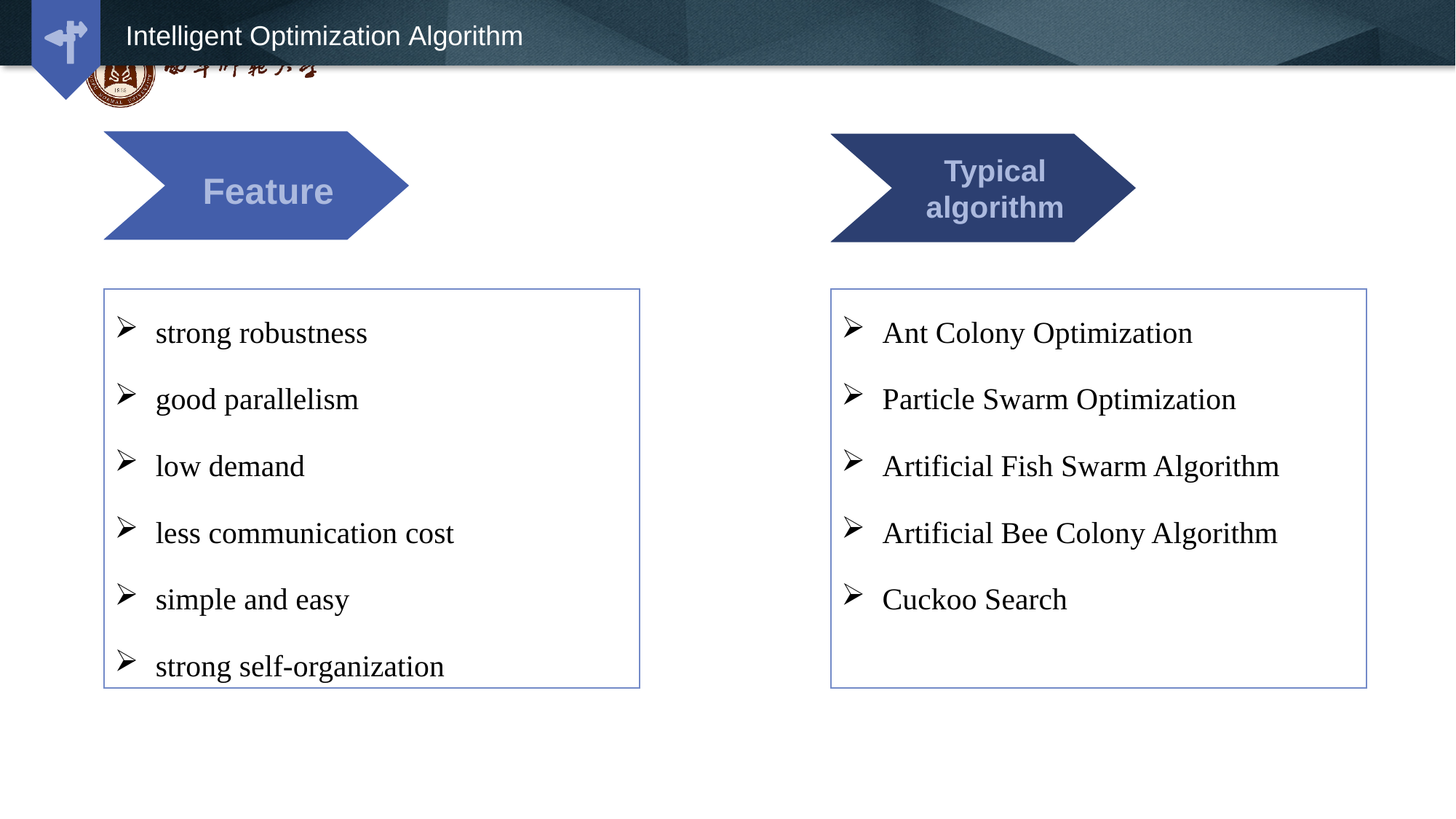

Intelligent Optimization Algorithm

Feature

Typical algorithm
strong robustness
good parallelism
low demand
less communication cost
simple and easy
strong self-organization
Ant Colony Optimization
Particle Swarm Optimization
Artificial Fish Swarm Algorithm
Artificial Bee Colony Algorithm
Cuckoo Search

延时符